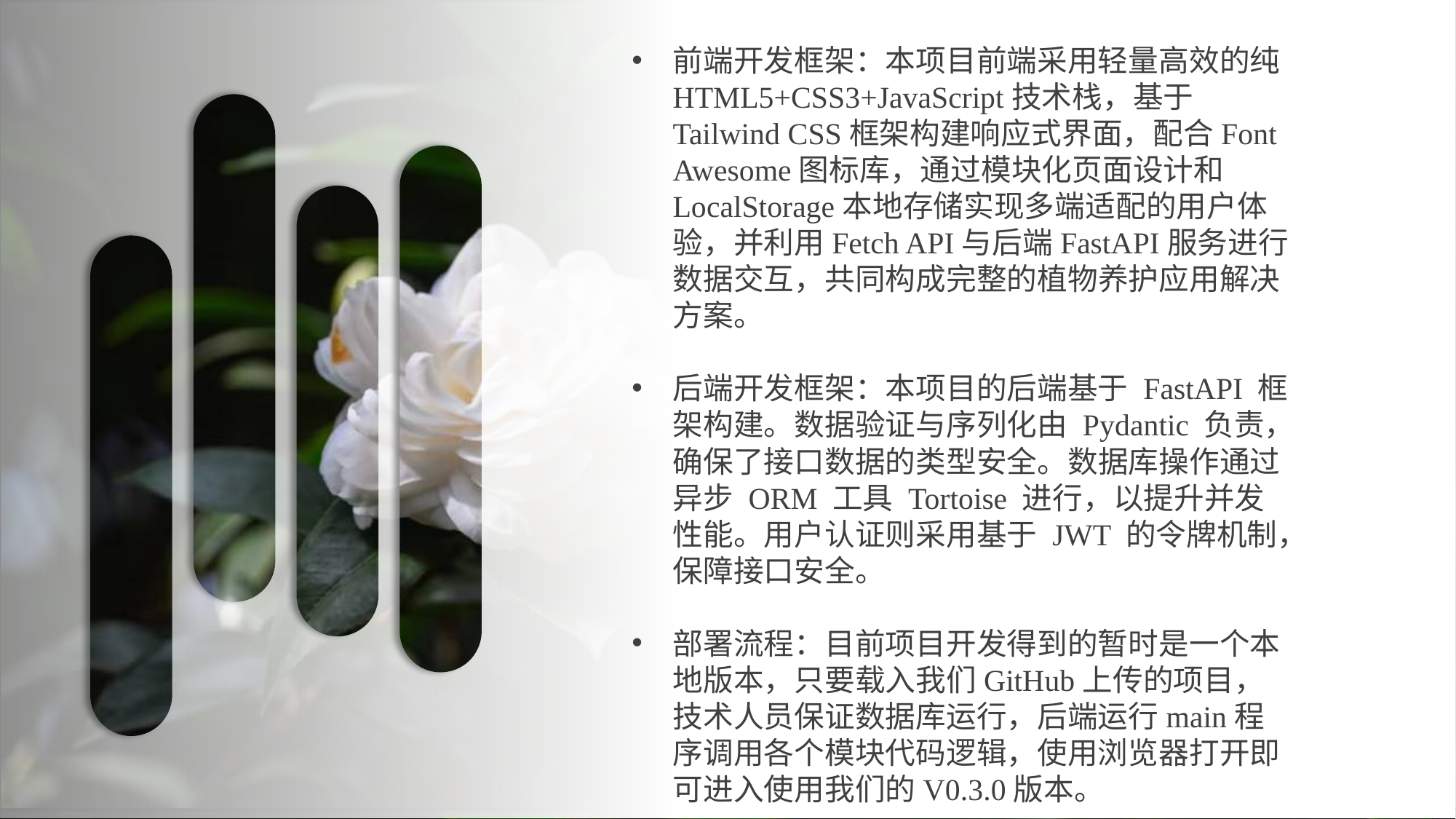

前端开发框架：本项目前端采用轻量高效的纯HTML5+CSS3+JavaScript技术栈，基于Tailwind CSS框架构建响应式界面，配合Font Awesome图标库，通过模块化页面设计和LocalStorage本地存储实现多端适配的用户体验，并利用Fetch API与后端FastAPI服务进行数据交互，共同构成完整的植物养护应用解决方案。

后端开发框架：本项目的后端基于 FastAPI 框架构建。数据验证与序列化由 Pydantic 负责，确保了接口数据的类型安全。数据库操作通过异步 ORM 工具 Tortoise 进行，以提升并发性能。用户认证则采用基于 JWT 的令牌机制，保障接口安全。

部署流程：目前项目开发得到的暂时是一个本地版本，只要载入我们GitHub上传的项目，技术人员保证数据库运行，后端运行main程序调用各个模块代码逻辑，使用浏览器打开即可进入使用我们的V0.3.0版本。